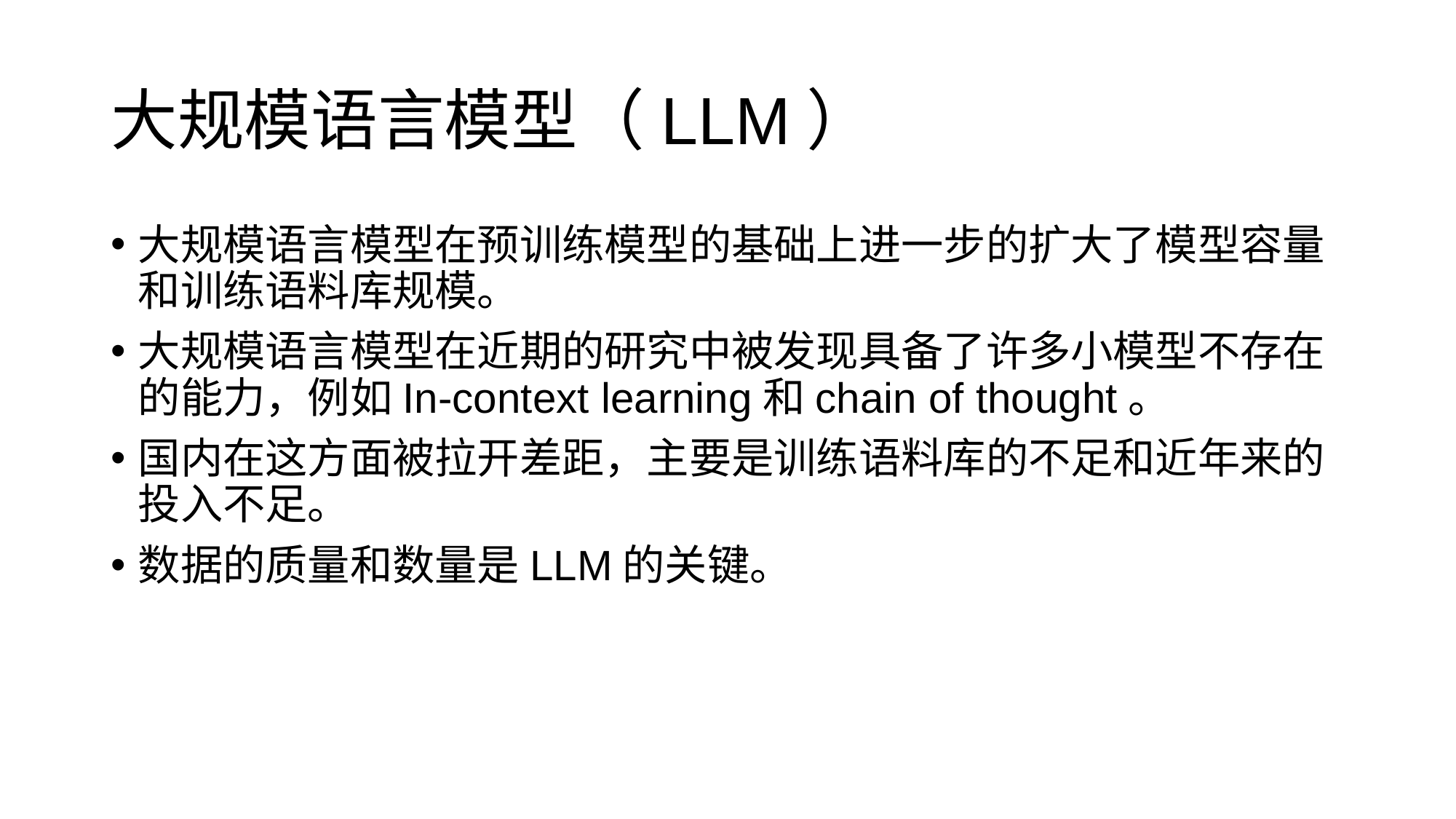

# 大规模语言模型（LLM）
大规模语言模型在预训练模型的基础上进一步的扩大了模型容量和训练语料库规模。
大规模语言模型在近期的研究中被发现具备了许多小模型不存在的能力，例如In-context learning和chain of thought。
国内在这方面被拉开差距，主要是训练语料库的不足和近年来的投入不足。
数据的质量和数量是LLM的关键。